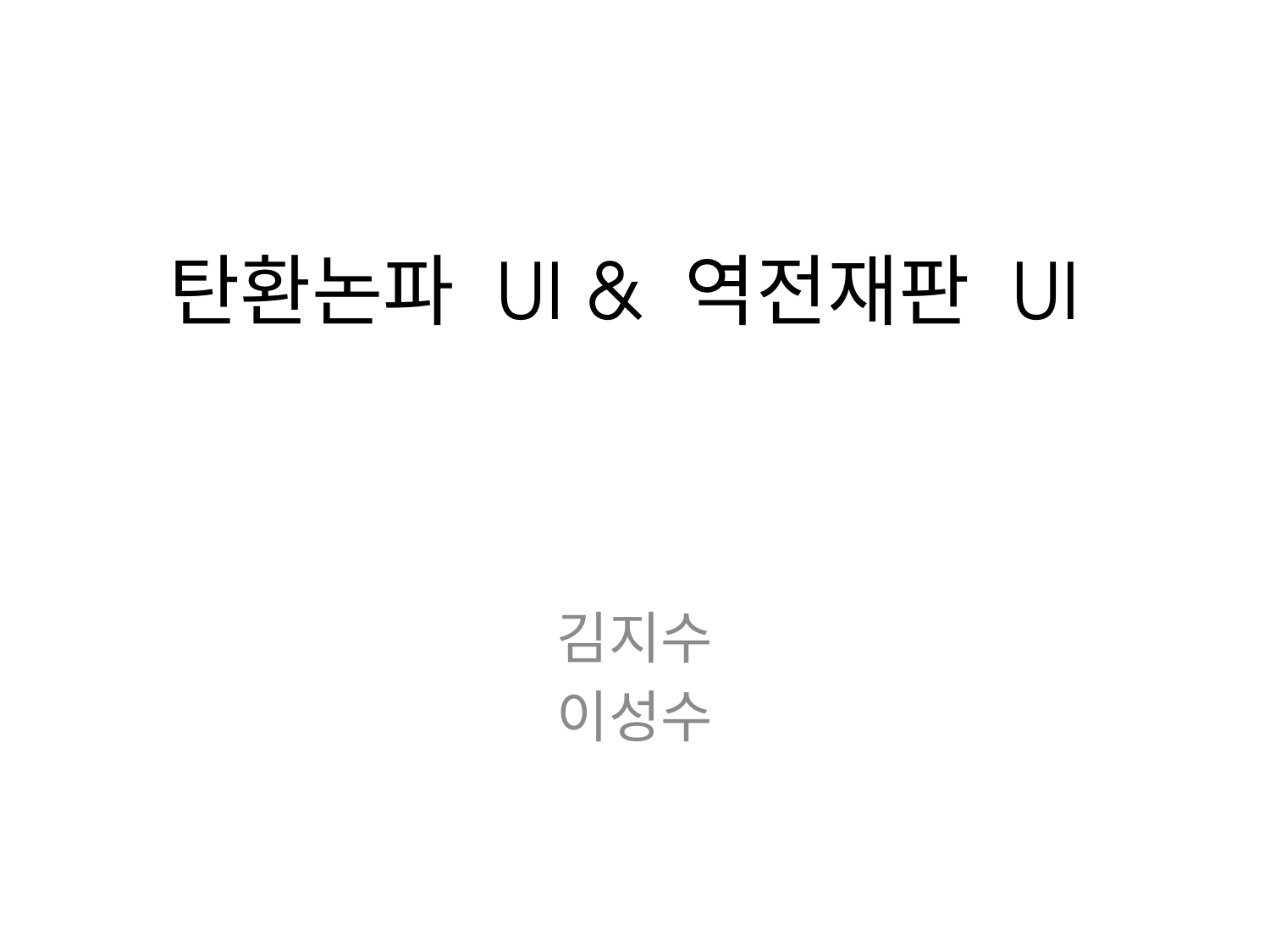

# 탄환논파 UI & 역전재판 UI
김지수
이성수